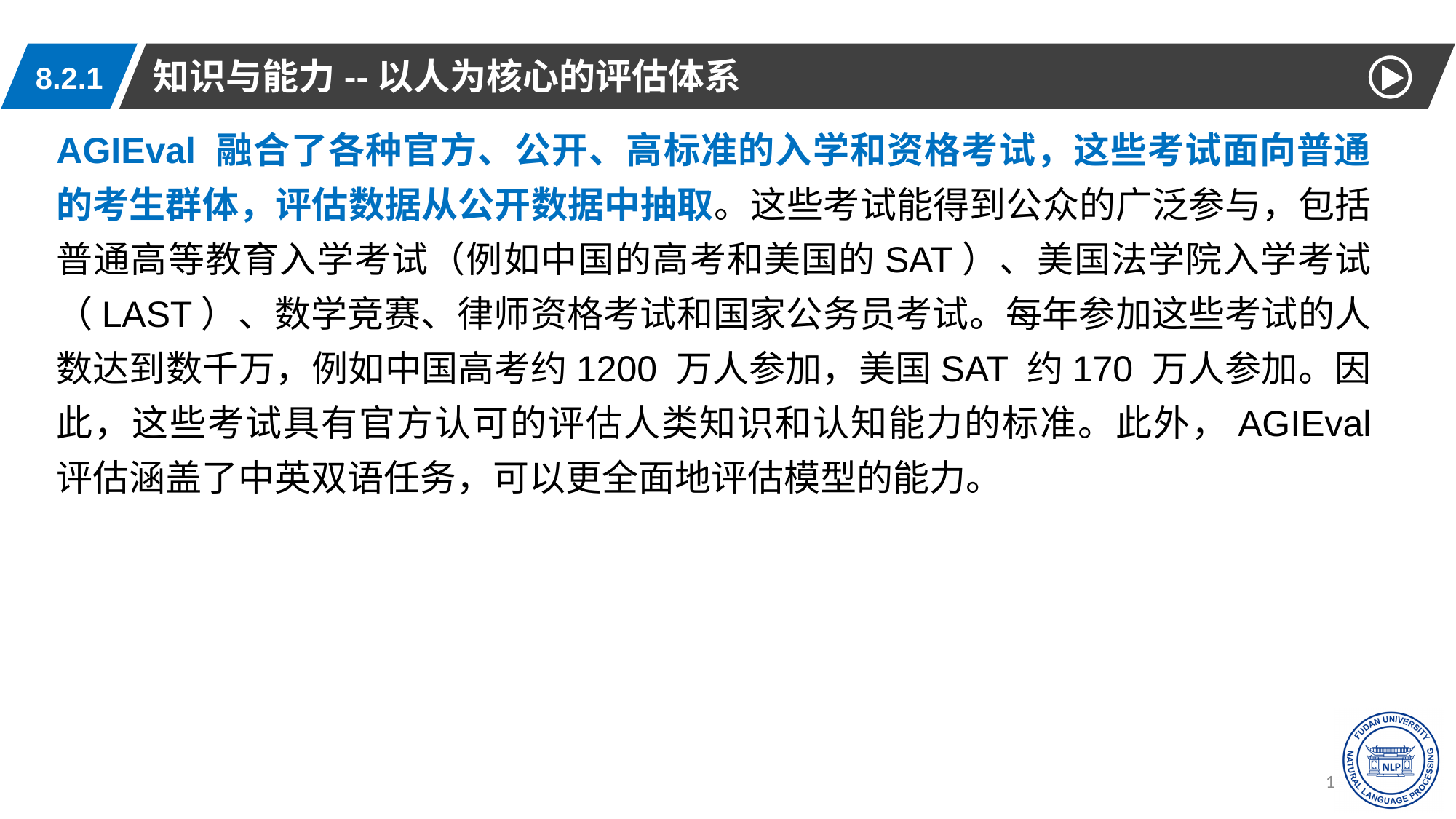

知识与能力--以人为核心的评估体系
8.2.1

AGIEval 融合了各种官方、公开、高标准的入学和资格考试，这些考试面向普通的考生群体，评估数据从公开数据中抽取。这些考试能得到公众的广泛参与，包括普通高等教育入学考试（例如中国的高考和美国的SAT）、美国法学院入学考试（LAST）、数学竞赛、律师资格考试和国家公务员考试。每年参加这些考试的人数达到数千万，例如中国高考约1200 万人参加，美国SAT 约170 万人参加。因此，这些考试具有官方认可的评估人类知识和认知能力的标准。此外，AGIEval 评估涵盖了中英双语任务，可以更全面地评估模型的能力。
18